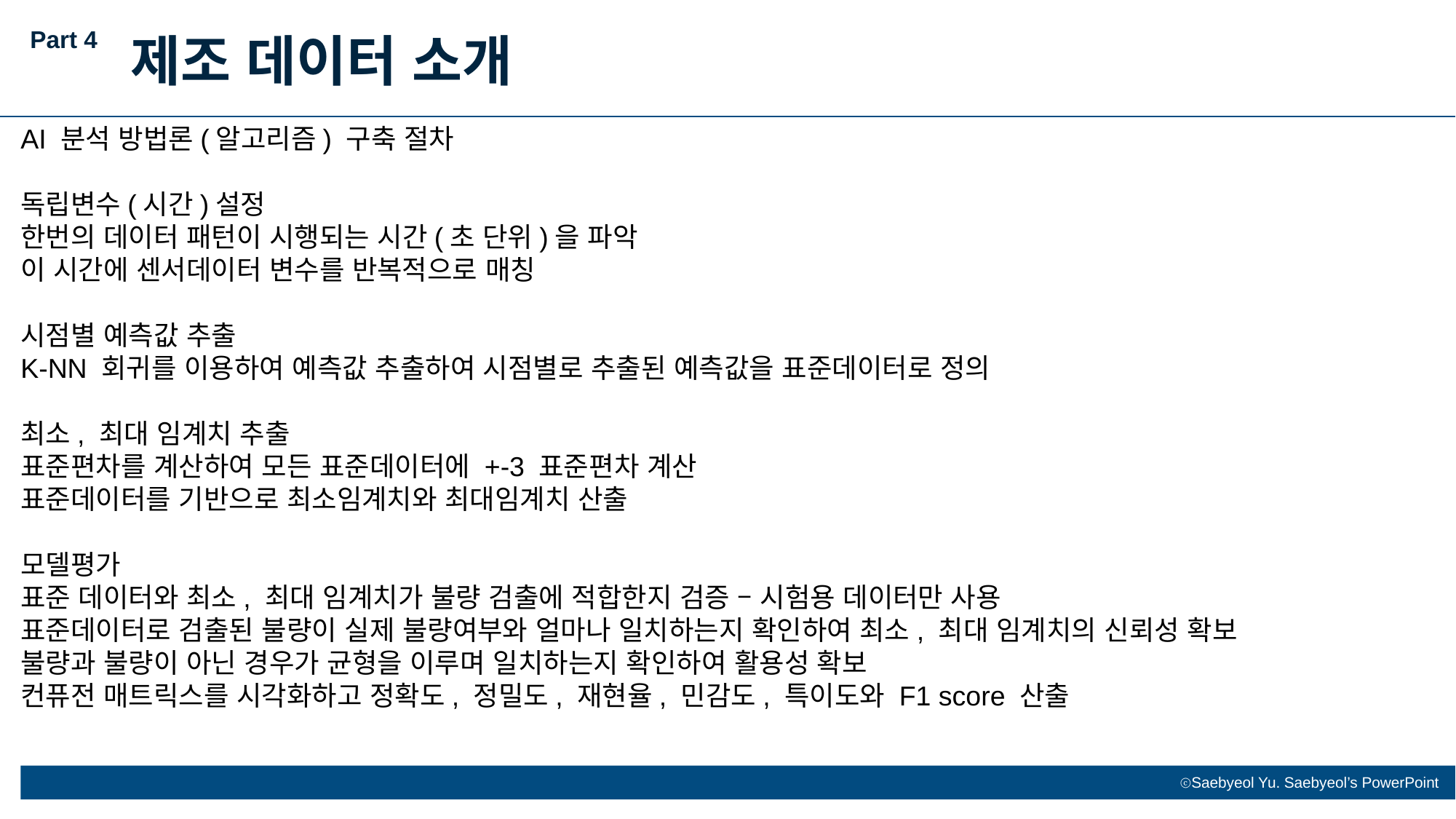

Part 4
제조 데이터 소개
AI 분석 방법론(알고리즘) 구축 절차

독립변수(시간)설정
한번의 데이터 패턴이 시행되는 시간(초 단위)을 파악
이 시간에 센서데이터 변수를 반복적으로 매칭

시점별 예측값 추출
K-NN 회귀를 이용하여 예측값 추출하여 시점별로 추출된 예측값을 표준데이터로 정의

최소, 최대 임계치 추출
표준편차를 계산하여 모든 표준데이터에 +-3 표준편차 계산
표준데이터를 기반으로 최소임계치와 최대임계치 산출

모델평가
표준 데이터와 최소, 최대 임계치가 불량 검출에 적합한지 검증 – 시험용 데이터만 사용
표준데이터로 검출된 불량이 실제 불량여부와 얼마나 일치하는지 확인하여 최소, 최대 임계치의 신뢰성 확보
불량과 불량이 아닌 경우가 균형을 이루며 일치하는지 확인하여 활용성 확보
컨퓨전 매트릭스를 시각화하고 정확도, 정밀도, 재현율, 민감도, 특이도와 F1 score 산출